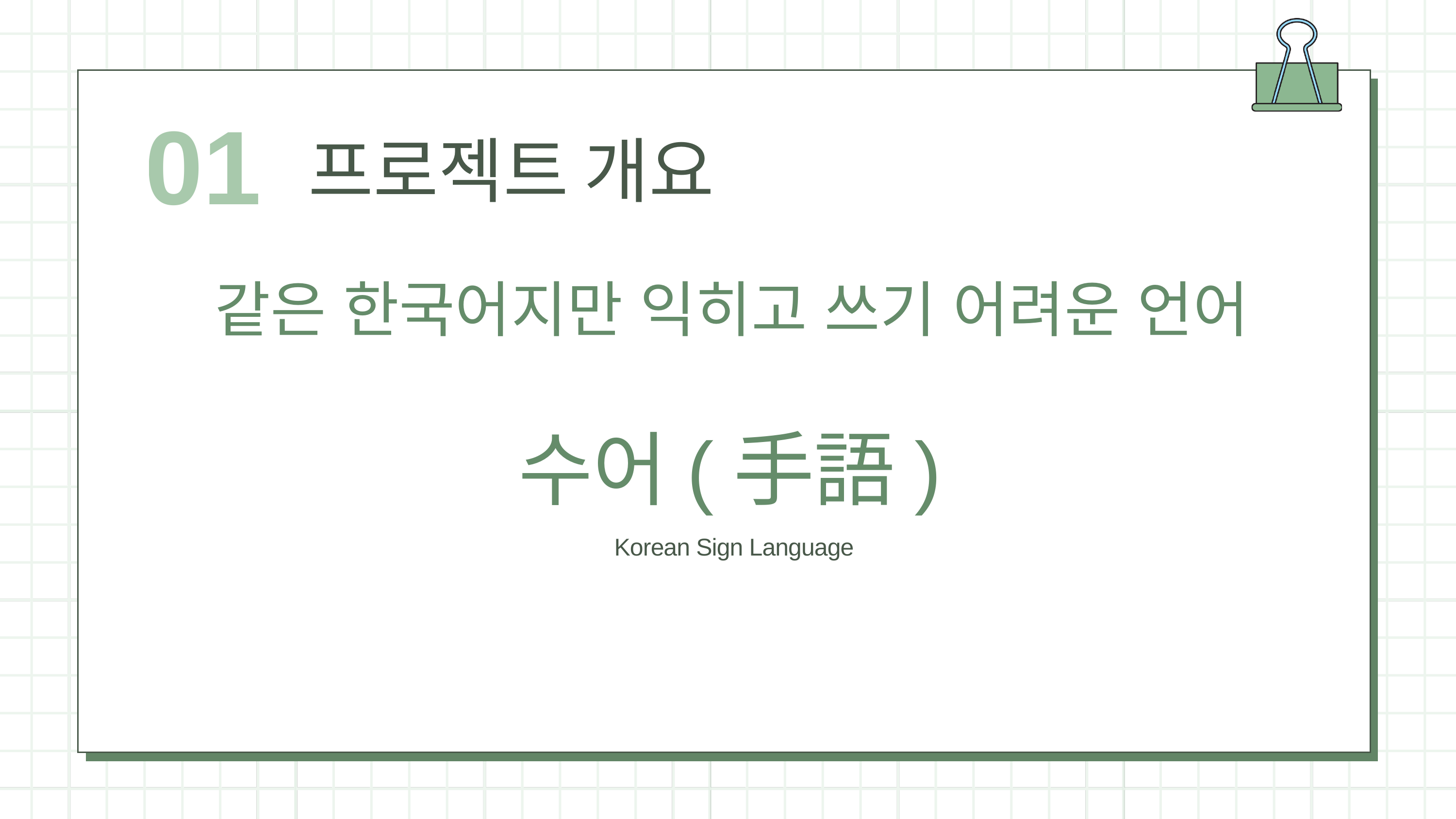

01
프로젝트 개요
같은 한국어지만 익히고 쓰기 어려운 언어
수어(手語)
Korean Sign Language